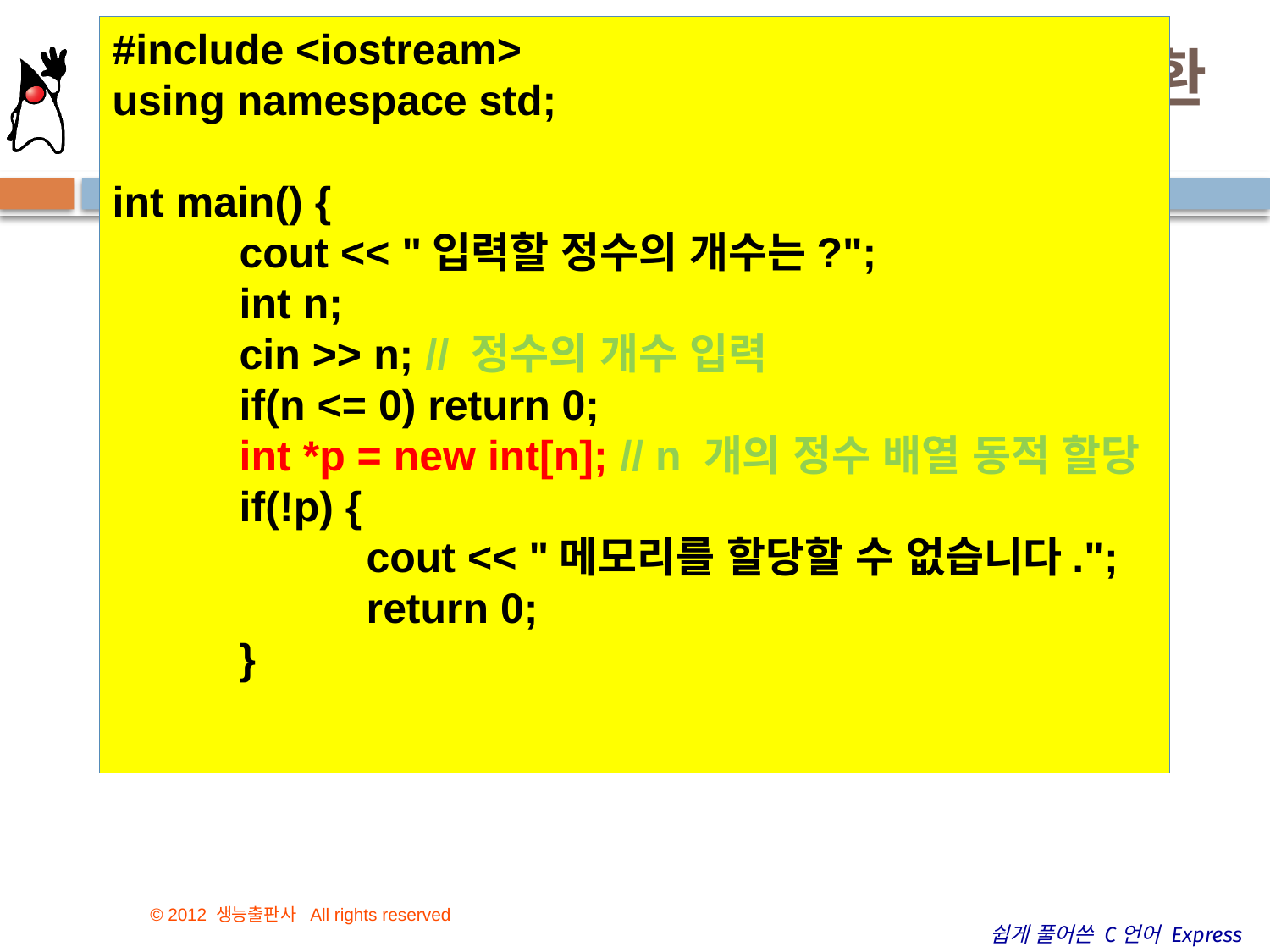

#include <iostream>
using namespace std;

int main() {
	cout << "입력할 정수의 개수는?";
	int n;
	cin >> n; // 정수의 개수 입력
	if(n <= 0) return 0;
	int *p = new int[n]; // n 개의 정수 배열 동적 할당
	if(!p) {
		cout << "메모리를 할당할 수 없습니다.";
		return 0;
	}

# 예제 4-6 정수형 배열의 동적 할당 및 반환
15